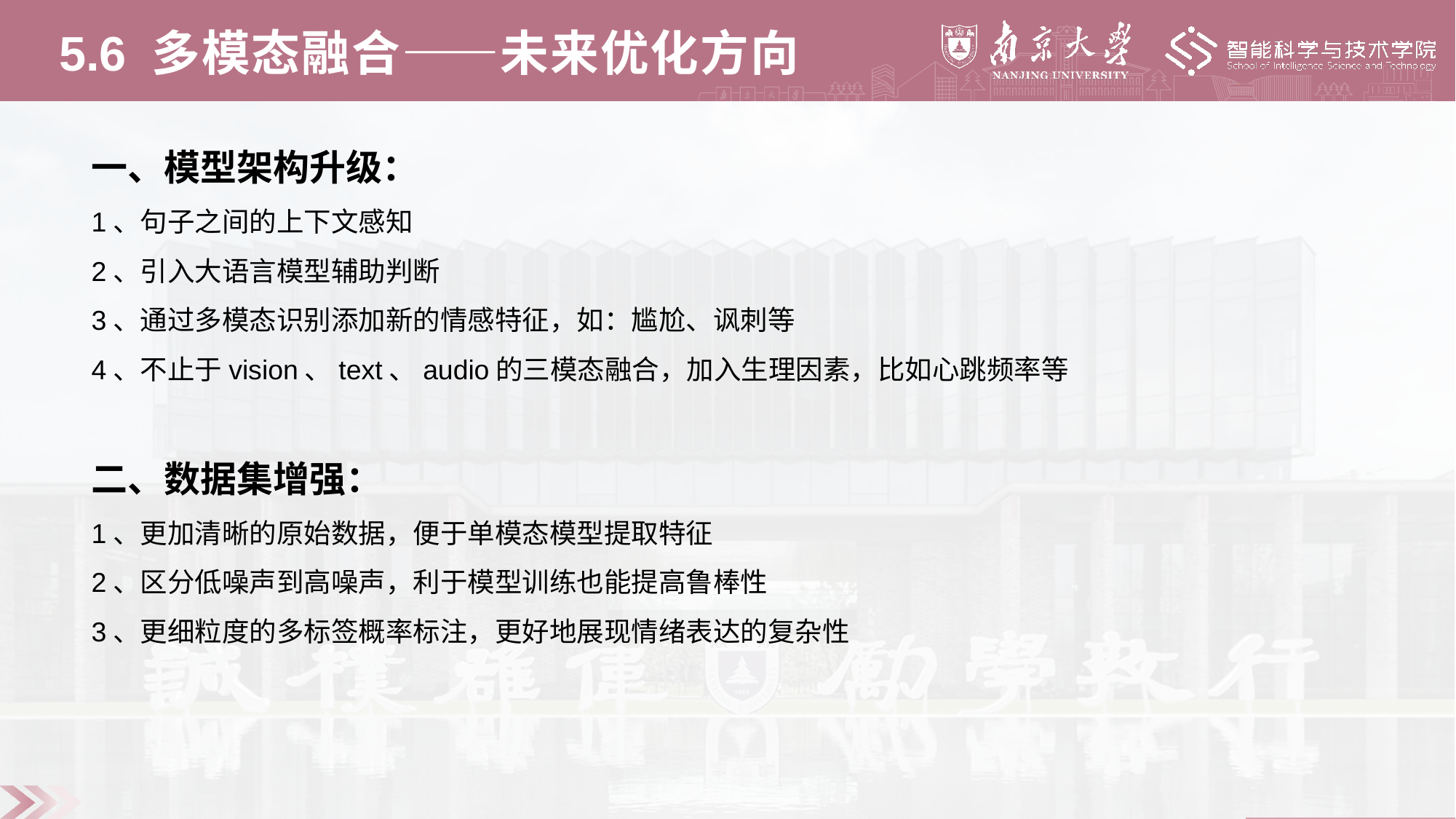

5.6 多模态融合——未来优化方向
一、模型架构升级：
1、句子之间的上下文感知
2、引入大语言模型辅助判断
3、通过多模态识别添加新的情感特征，如：尴尬、讽刺等
4、不止于vision、text、audio的三模态融合，加入生理因素，比如心跳频率等

二、数据集增强：
1、更加清晰的原始数据，便于单模态模型提取特征
2、区分低噪声到高噪声，利于模型训练也能提高鲁棒性
3、更细粒度的多标签概率标注，更好地展现情绪表达的复杂性

23